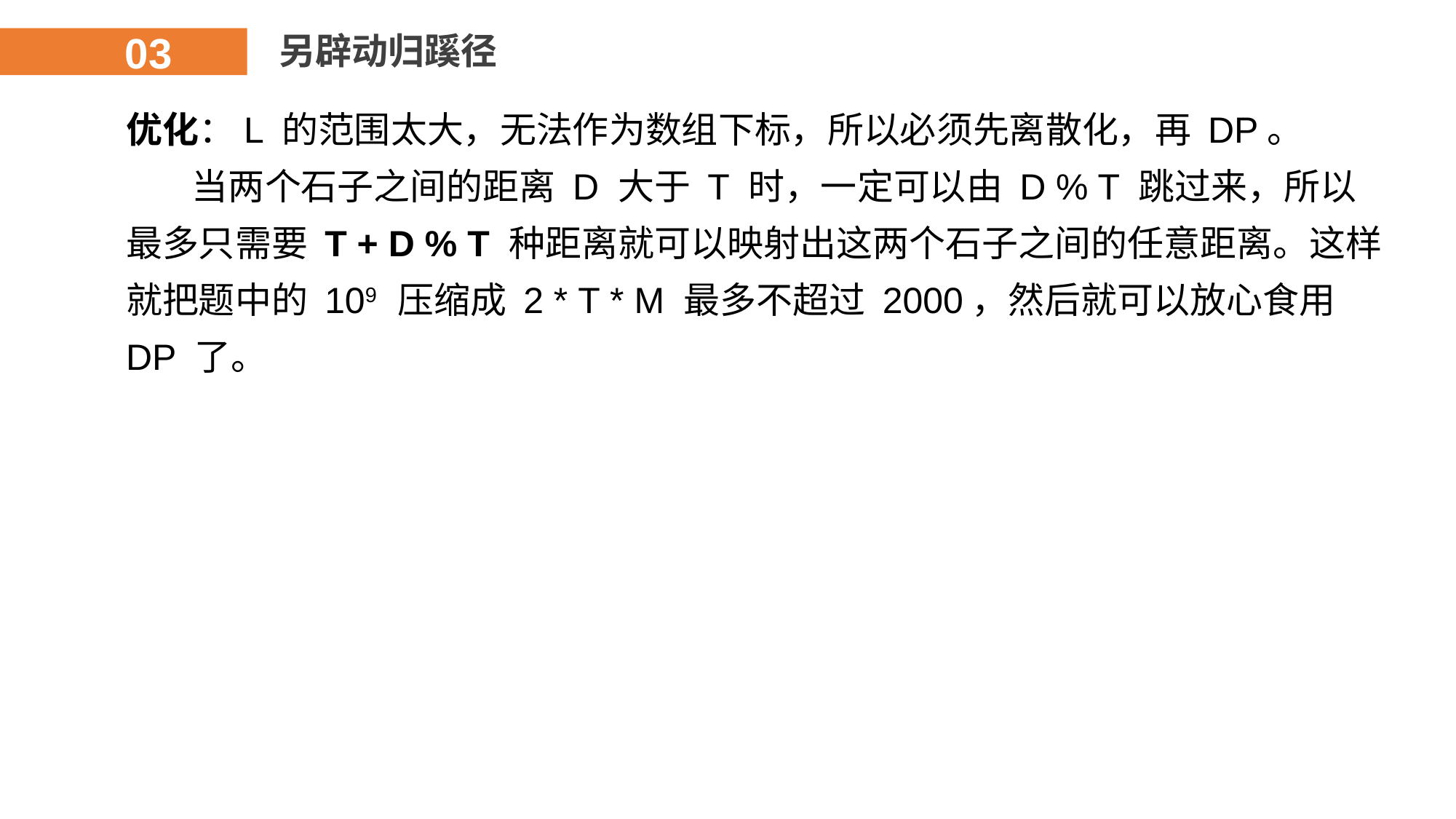

03
另辟动归蹊径

优化：L 的范围太大，无法作为数组下标，所以必须先离散化，再 DP。
       当两个石子之间的距离 D 大于 T 时，一定可以由 D % T 跳过来，所以最多只需要 T + D % T 种距离就可以映射出这两个石子之间的任意距离。这样就把题中的 109  压缩成 2 * T * M 最多不超过 2000，然后就可以放心食用 DP 了。